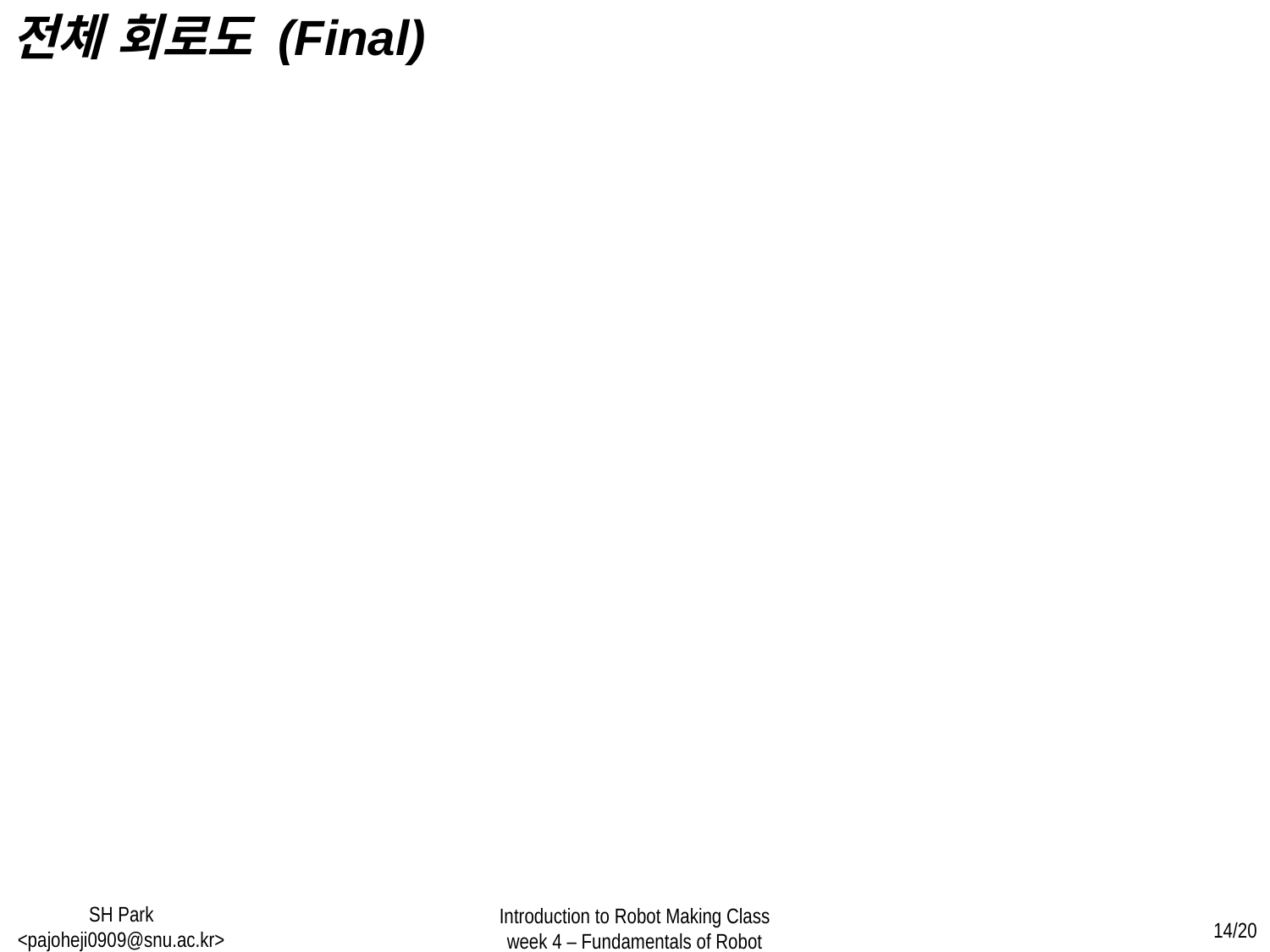

전체 회로도 (Final)
SH Park <pajoheji0909@snu.ac.kr>
Introduction to Robot Making Class
week 4 – Fundamentals of Robot
14/20